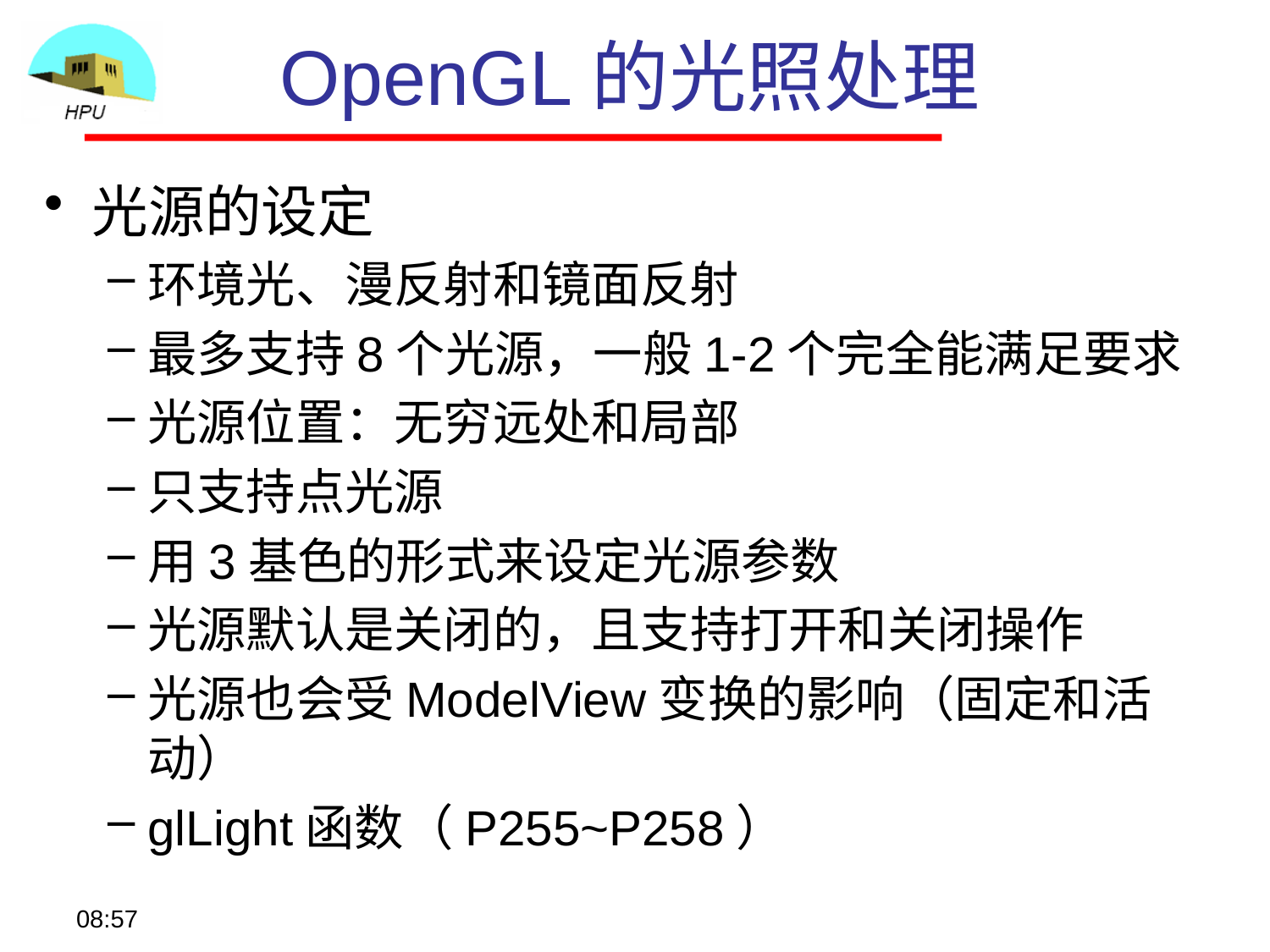

# OpenGL的光照处理
光源的设定
环境光、漫反射和镜面反射
最多支持8个光源，一般1-2个完全能满足要求
光源位置：无穷远处和局部
只支持点光源
用3基色的形式来设定光源参数
光源默认是关闭的，且支持打开和关闭操作
光源也会受ModelView变换的影响（固定和活动）
glLight函数（P255~P258）

08:57